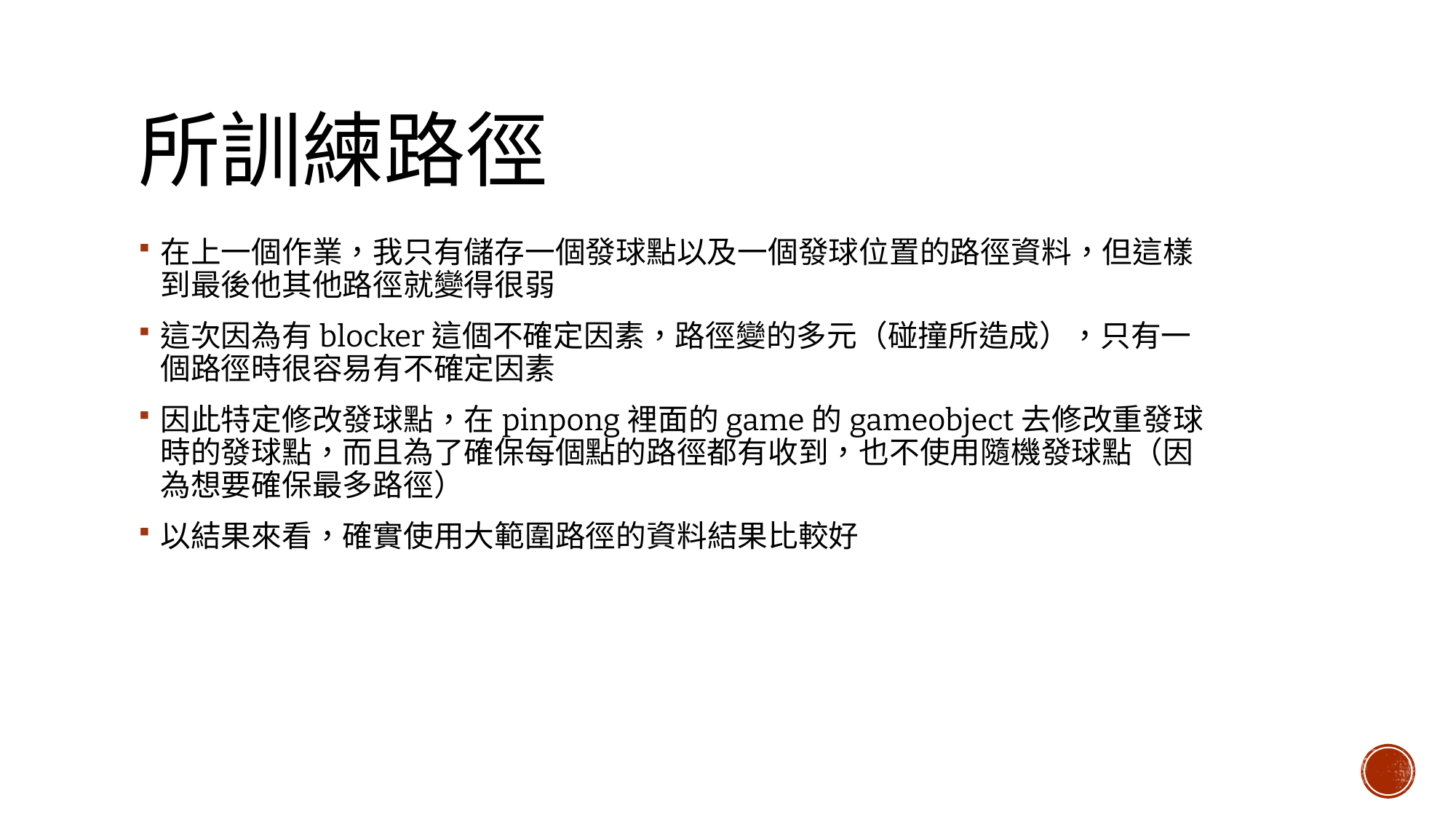

# 所訓練路徑
在上一個作業，我只有儲存一個發球點以及一個發球位置的路徑資料，但這樣到最後他其他路徑就變得很弱
這次因為有blocker這個不確定因素，路徑變的多元（碰撞所造成），只有一個路徑時很容易有不確定因素
因此特定修改發球點，在pinpong裡面的game的gameobject去修改重發球時的發球點，而且為了確保每個點的路徑都有收到，也不使用隨機發球點（因為想要確保最多路徑）
以結果來看，確實使用大範圍路徑的資料結果比較好